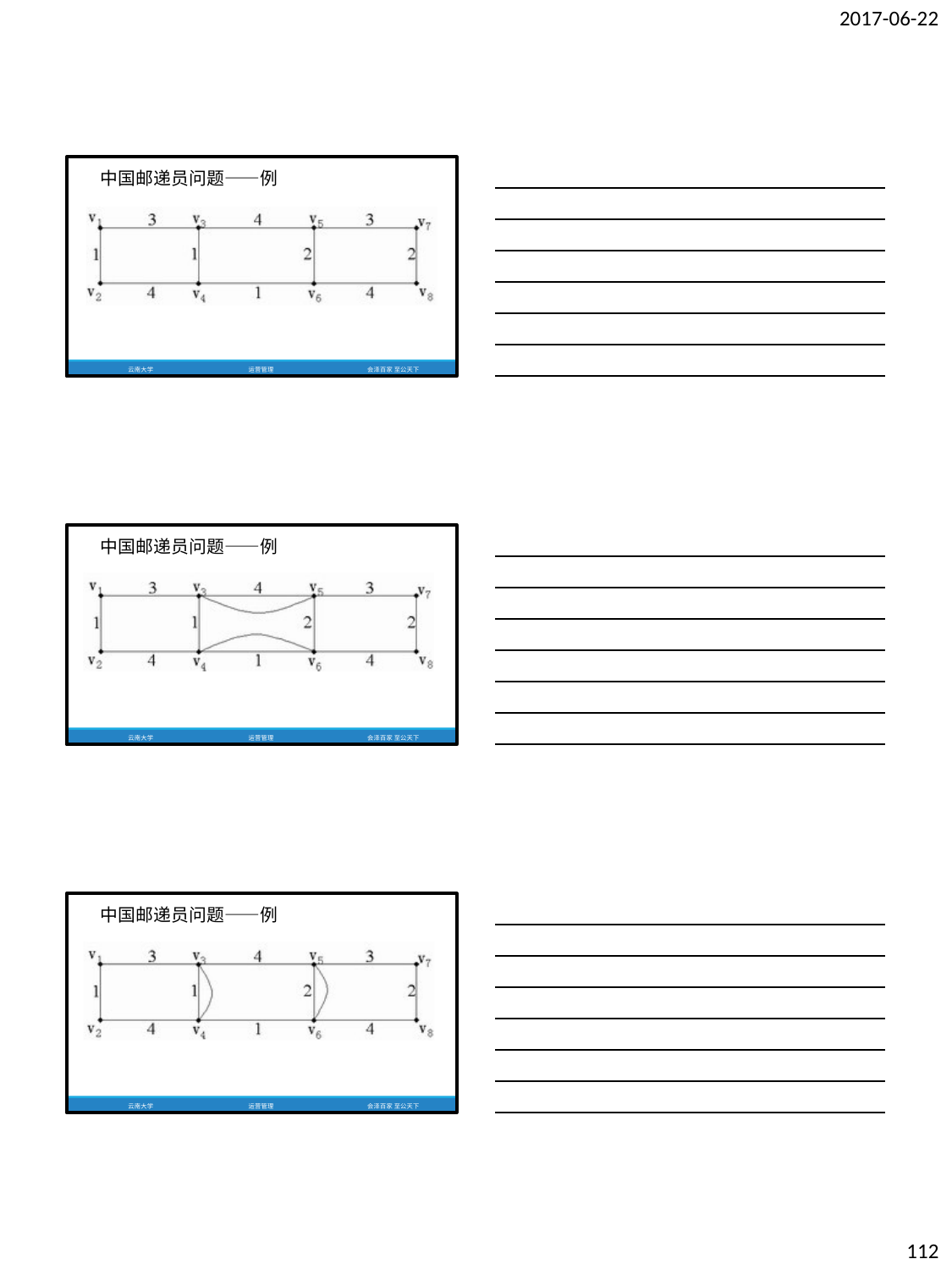

2017-06-22

中国邮递员问题——例

云南大学
运营管理
会泽百家 至公天下

中国邮递员问题——例

云南大学
运营管理
会泽百家 至公天下

中国邮递员问题——例

云南大学
运营管理
会泽百家 至公天下

112